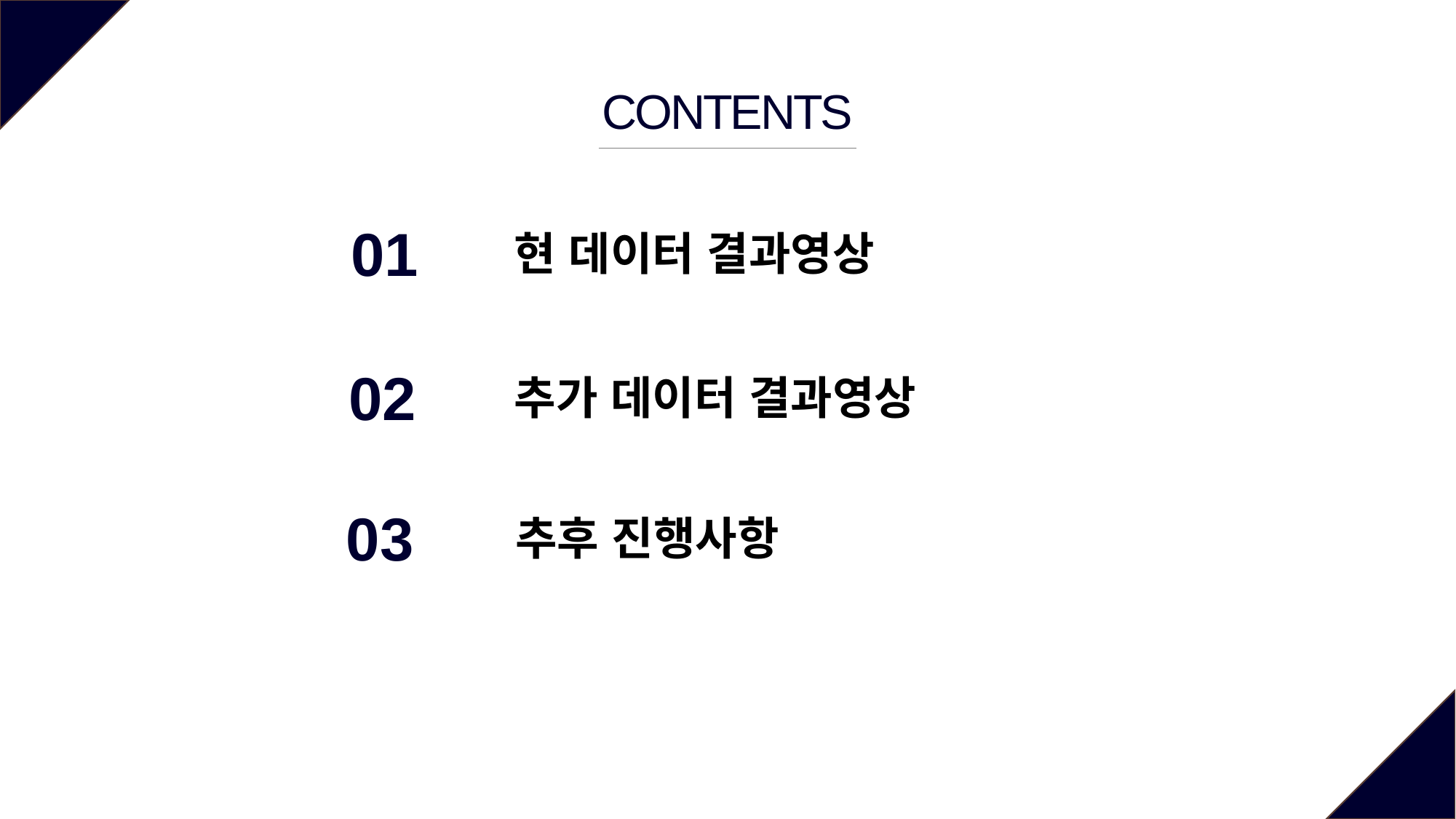

CONTENTS
01
현 데이터 결과영상
02
추가 데이터 결과영상
03
추후 진행사항